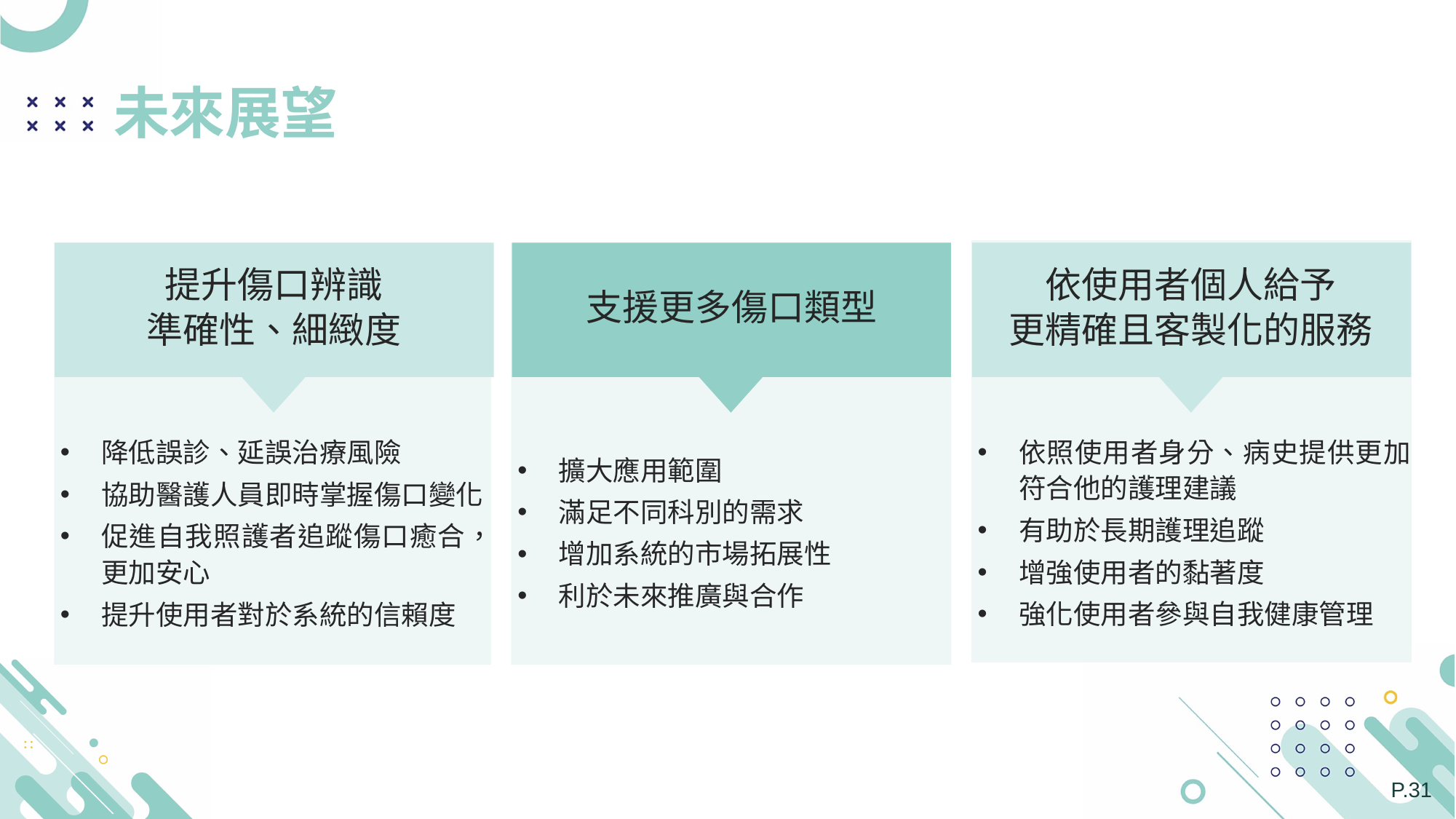

未來展望

提升傷口辨識
準確性、細緻度
支援更多傷口類型
依使用者個人給予
更精確且客製化的服務
擴大應用範圍
滿足不同科別的需求
增加系統的市場拓展性
利於未來推廣與合作
依照使用者身分、病史提供更加符合他的護理建議
有助於長期護理追蹤
增強使用者的黏著度
強化使用者參與自我健康管理
降低誤診、延誤治療風險
協助醫護人員即時掌握傷口變化
促進自我照護者追蹤傷口癒合，更加安心
提升使用者對於系統的信賴度